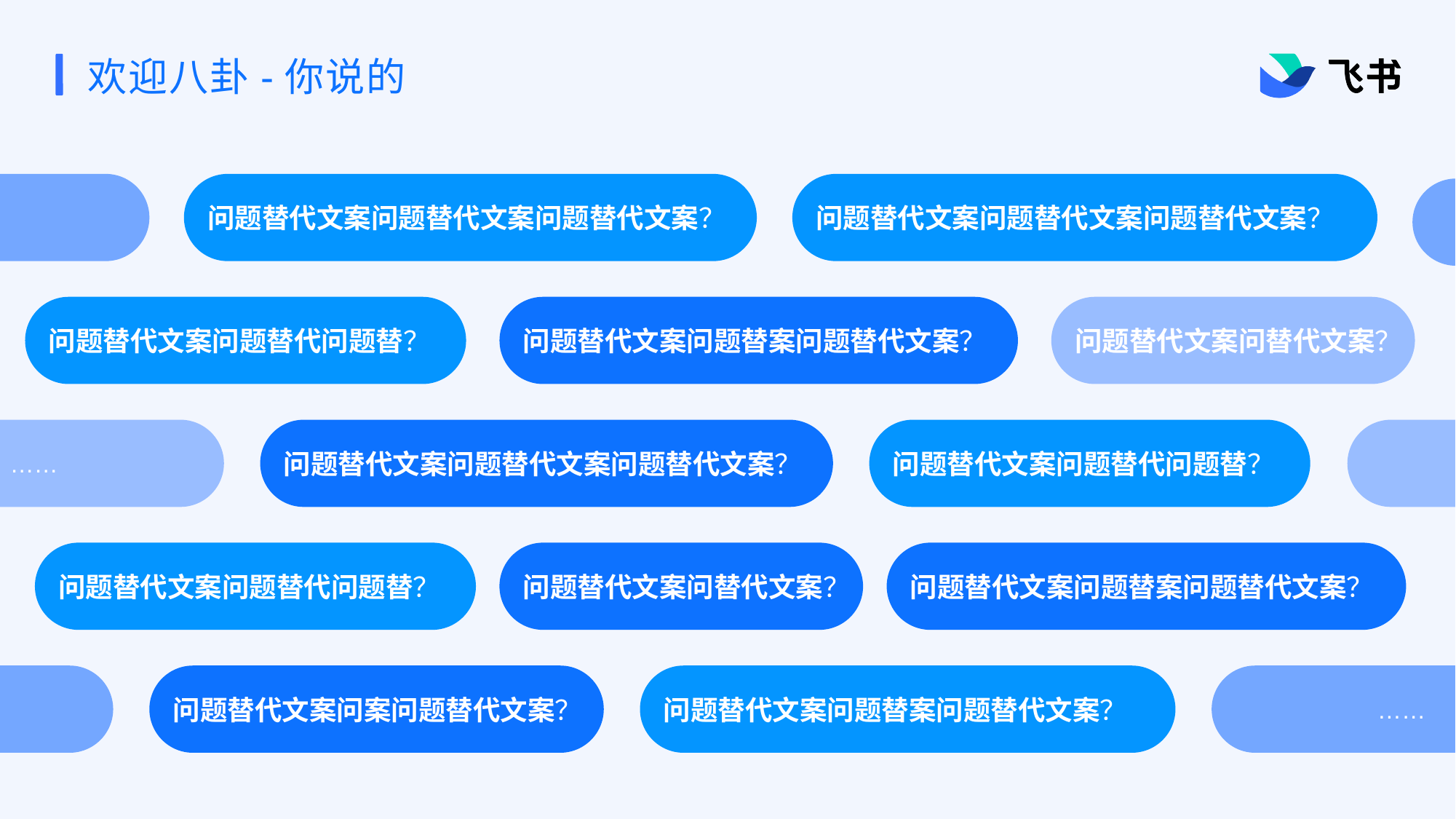

# 欢迎八卦-你说的
……
问题替代文案问题替代文案问题替代文案？
问题替代文案问题替代文案问题替代文案？
……
问题替代文案问题替代问题替？
问题替代文案问题替案问题替代文案？
问题替代文案问替代文案？
……
问题替代文案问题替代文案问题替代文案？
问题替代文案问题替代问题替？
……

问题替代文案问题替代问题替？
问题替代文案问替代文案？
问题替代文案问题替案问题替代文案？

问题替代文案问案问题替代文案？
问题替代文案问题替案问题替代文案？
……